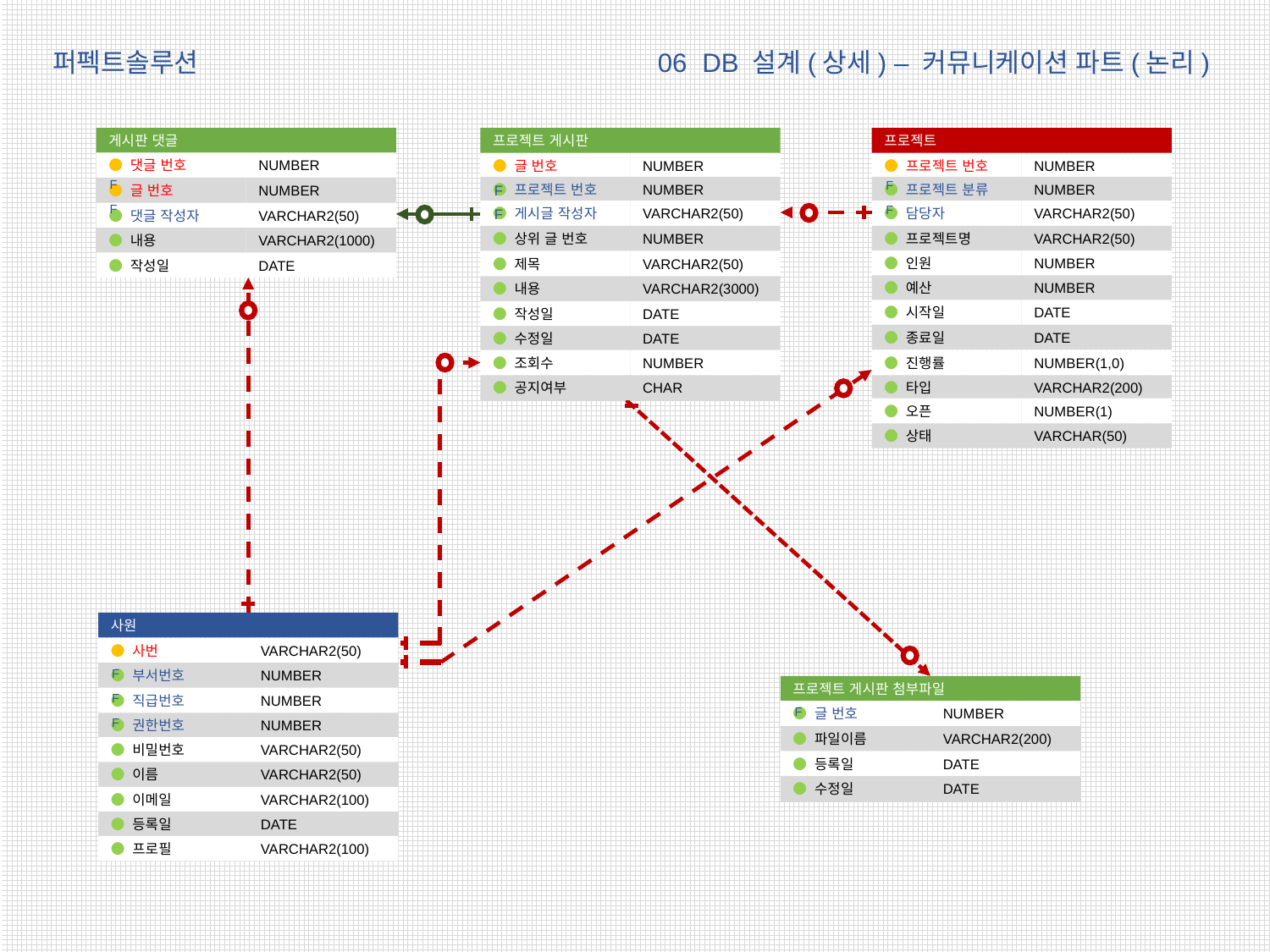

06  DB 설계(상세) – 커뮤니케이션 파트(논리)
퍼펙트솔루션
게시판 댓글
프로젝트 게시판
프로젝트
NUMBER
● 댓글 번호
NUMBER
NUMBER
● 글 번호
● 프로젝트 번호
F
F
F
● 프로젝트 번호
NUMBER
● 프로젝트 분류
NUMBER
● 글 번호
NUMBER
F
F
F
● 게시글 작성자
VARCHAR2(50)
● 담당자
VARCHAR2(50)
● 댓글 작성자
VARCHAR2(50)

● 상위 글 번호
NUMBER
● 프로젝트명
VARCHAR2(50)
● 내용
VARCHAR2(1000)
● 인원
NUMBER
● 제목
VARCHAR2(50)
● 작성일
DATE
● 예산
NUMBER
● 내용
VARCHAR2(3000)
● 시작일
DATE
● 작성일
DATE

● 종료일
DATE
● 수정일
DATE
● 조회수
NUMBER
● 진행률
NUMBER(1,0)

● 공지여부
CHAR
● 타입
VARCHAR2(200)

● 오픈
NUMBER(1)
● 상태
VARCHAR(50)
사원
VARCHAR2(50)
● 사번

F
● 부서번호
NUMBER
프로젝트 게시판 첨부파일
F
● 직급번호
NUMBER
F
NUMBER
● 글 번호
F
● 권한번호
NUMBER
● 파일이름
VARCHAR2(200)
● 비밀번호
VARCHAR2(50)
● 등록일
DATE
● 이름
VARCHAR2(50)
● 수정일
DATE
● 이메일
VARCHAR2(100)
● 등록일
DATE
● 프로필
VARCHAR2(100)